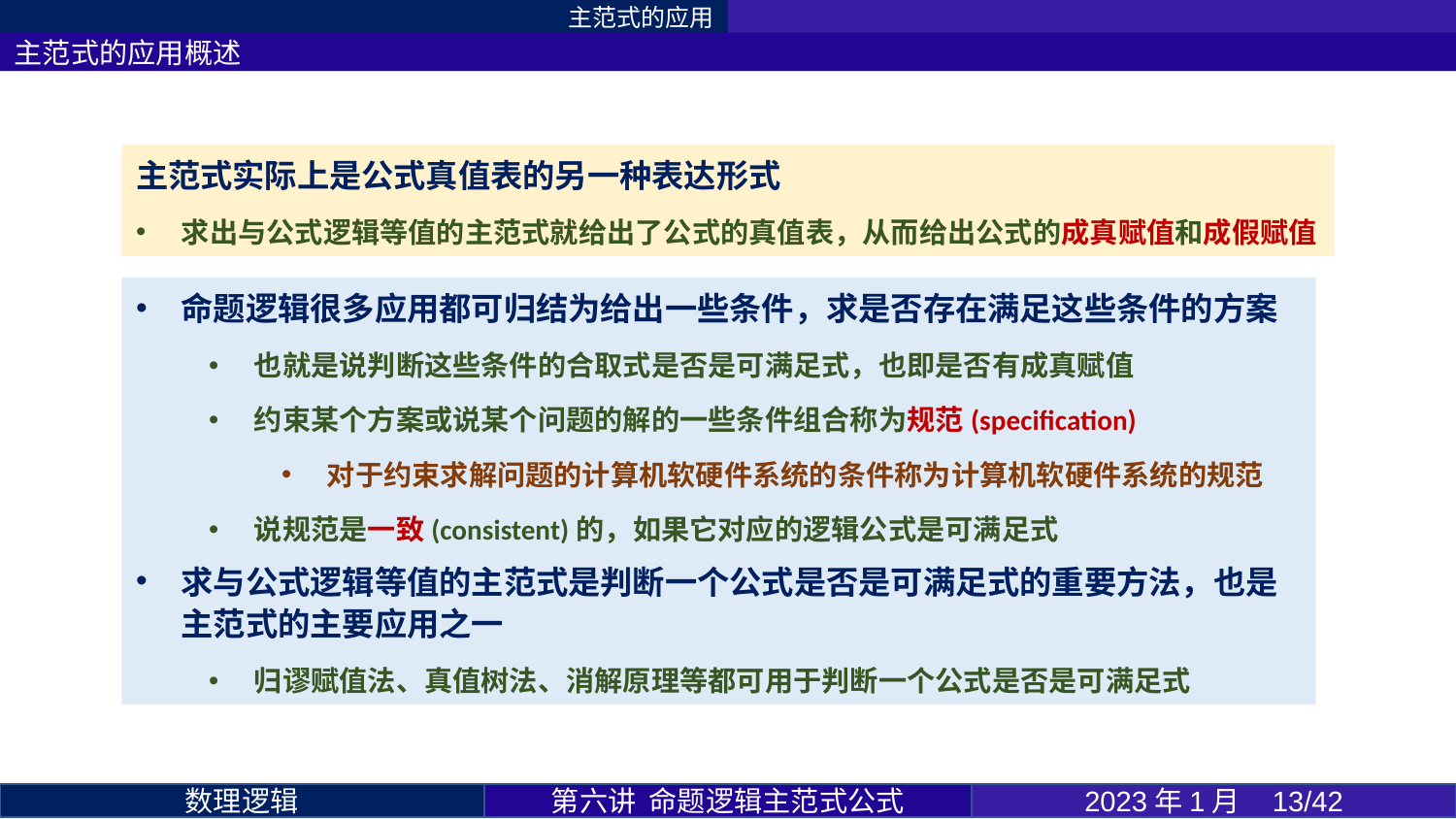

主范式的应用
主范式的应用概述
主范式实际上是公式真值表的另一种表达形式
求出与公式逻辑等值的主范式就给出了公式的真值表，从而给出公式的成真赋值和成假赋值
命题逻辑很多应用都可归结为给出一些条件，求是否存在满足这些条件的方案
也就是说判断这些条件的合取式是否是可满足式，也即是否有成真赋值
约束某个方案或说某个问题的解的一些条件组合称为规范(specification)
对于约束求解问题的计算机软硬件系统的条件称为计算机软硬件系统的规范
说规范是一致(consistent)的，如果它对应的逻辑公式是可满足式
求与公式逻辑等值的主范式是判断一个公式是否是可满足式的重要方法，也是主范式的主要应用之一
归谬赋值法、真值树法、消解原理等都可用于判断一个公式是否是可满足式
第六讲  命题逻辑主范式公式
2023年1月    13/42
数理逻辑